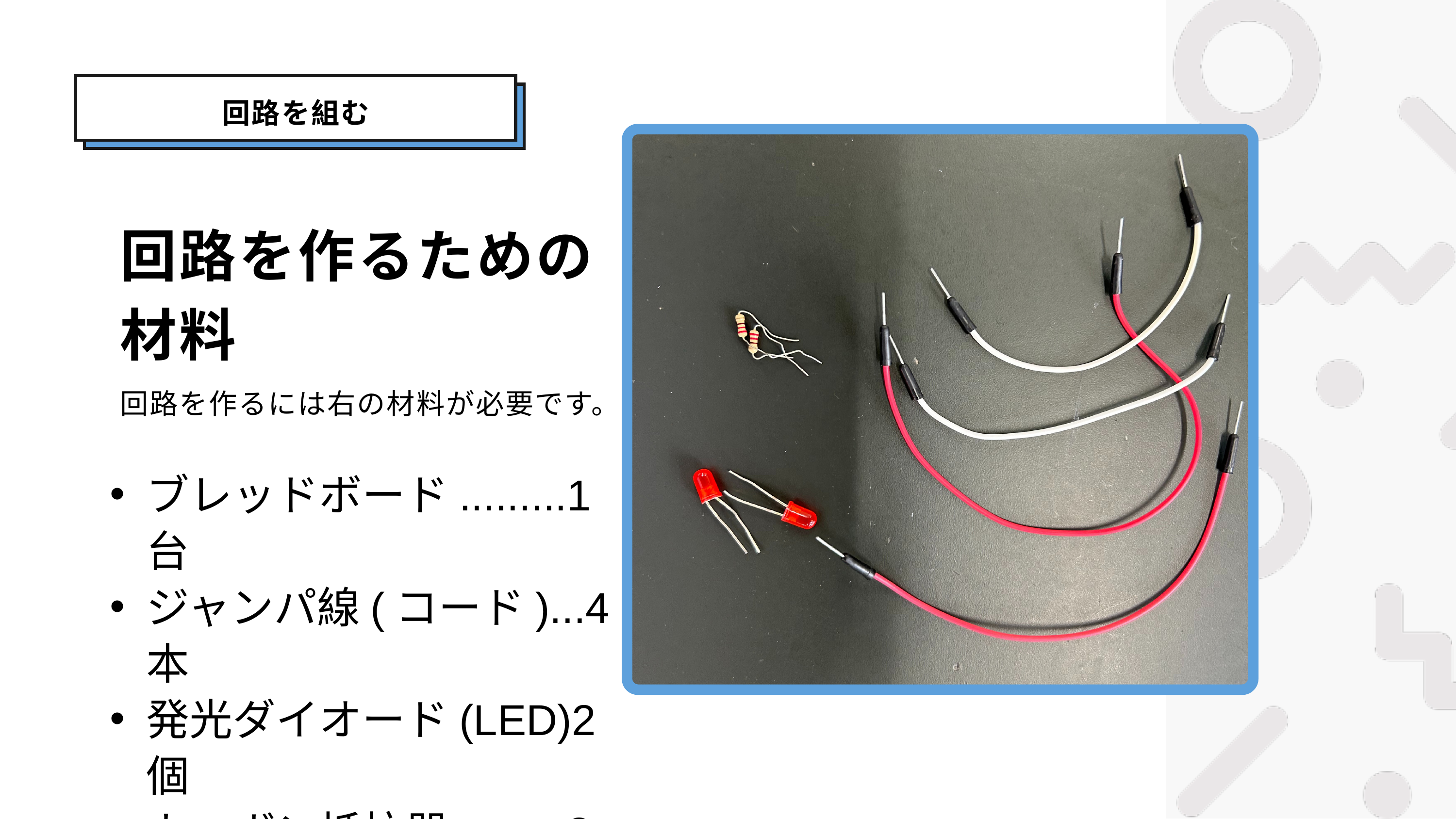

回路を組む

回路を作るための材料
回路を作るには右の材料が必要です。
ブレッドボード.........1台
ジャンパ線(コード)...4本
発光ダイオード(LED)2個
カーボン抵抗器.........2個